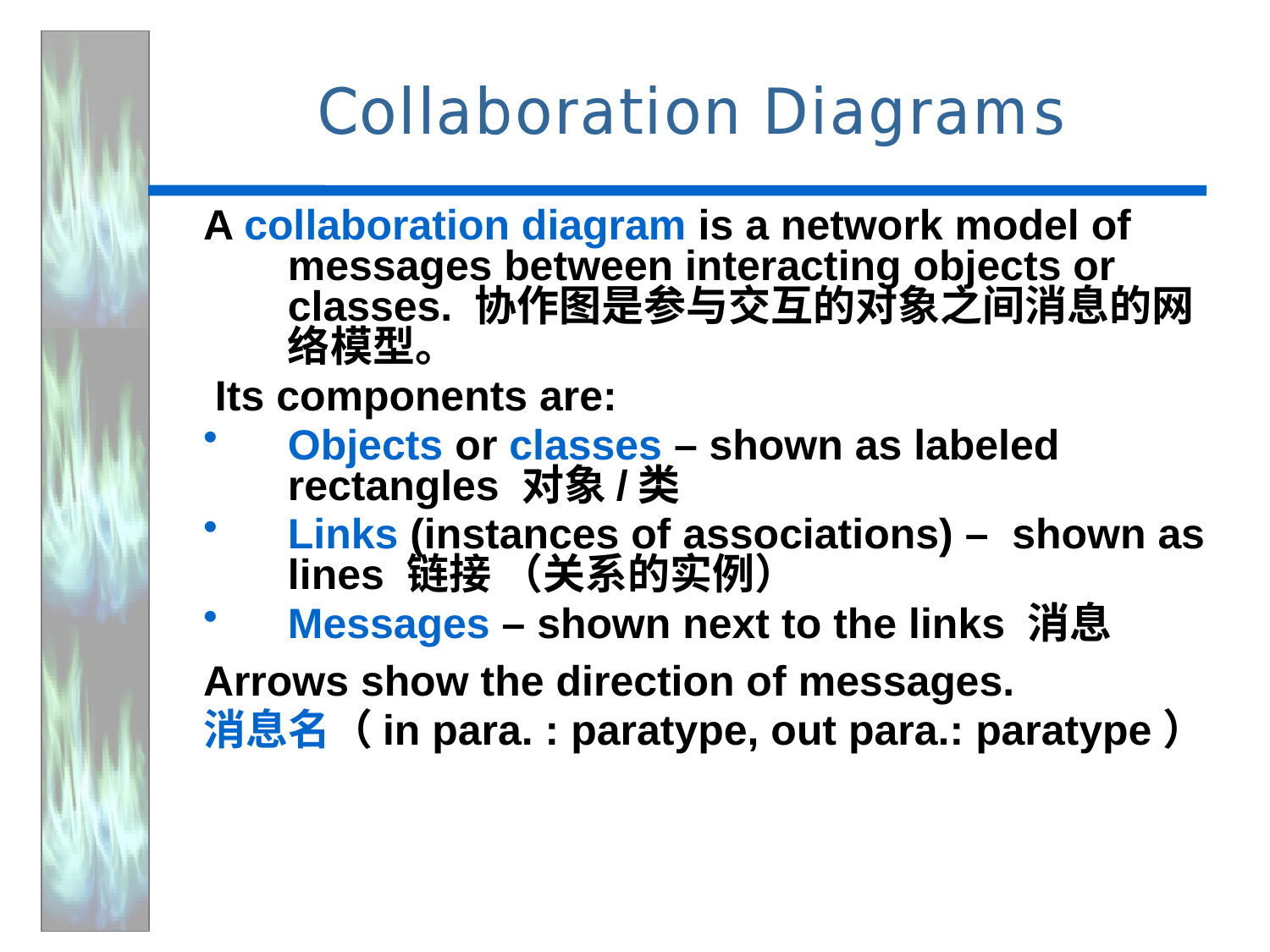

# Collaboration Diagrams
A collaboration diagram is a network model of messages between interacting objects or classes. 协作图是参与交互的对象之间消息的网络模型。
 Its components are:
Objects or classes – shown as labeled rectangles 对象/类
Links (instances of associations) –  shown as lines 链接 （关系的实例）
Messages – shown next to the links 消息
Arrows show the direction of messages.
消息名（in para. : paratype, out para.: paratype）